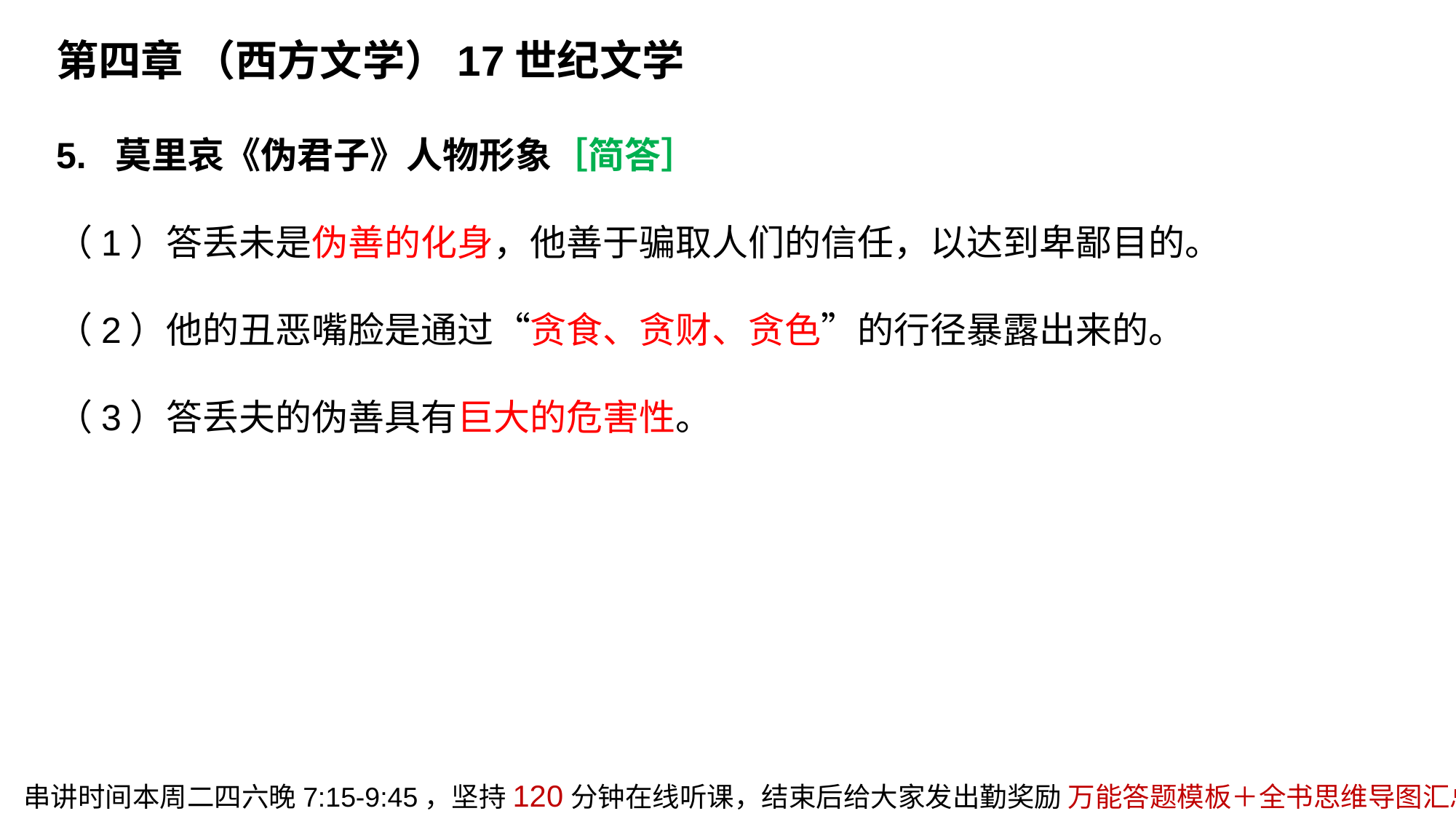

第四章 （西方文学）17世纪文学
5.  莫里哀《伪君子》人物形象［简答］
（1）答丢未是伪善的化身，他善于骗取人们的信任，以达到卑鄙目的。 
（2）他的丑恶嘴脸是通过“贪食、贪财、贪色”的行径暴露出来的。 
（3）答丢夫的伪善具有巨大的危害性。